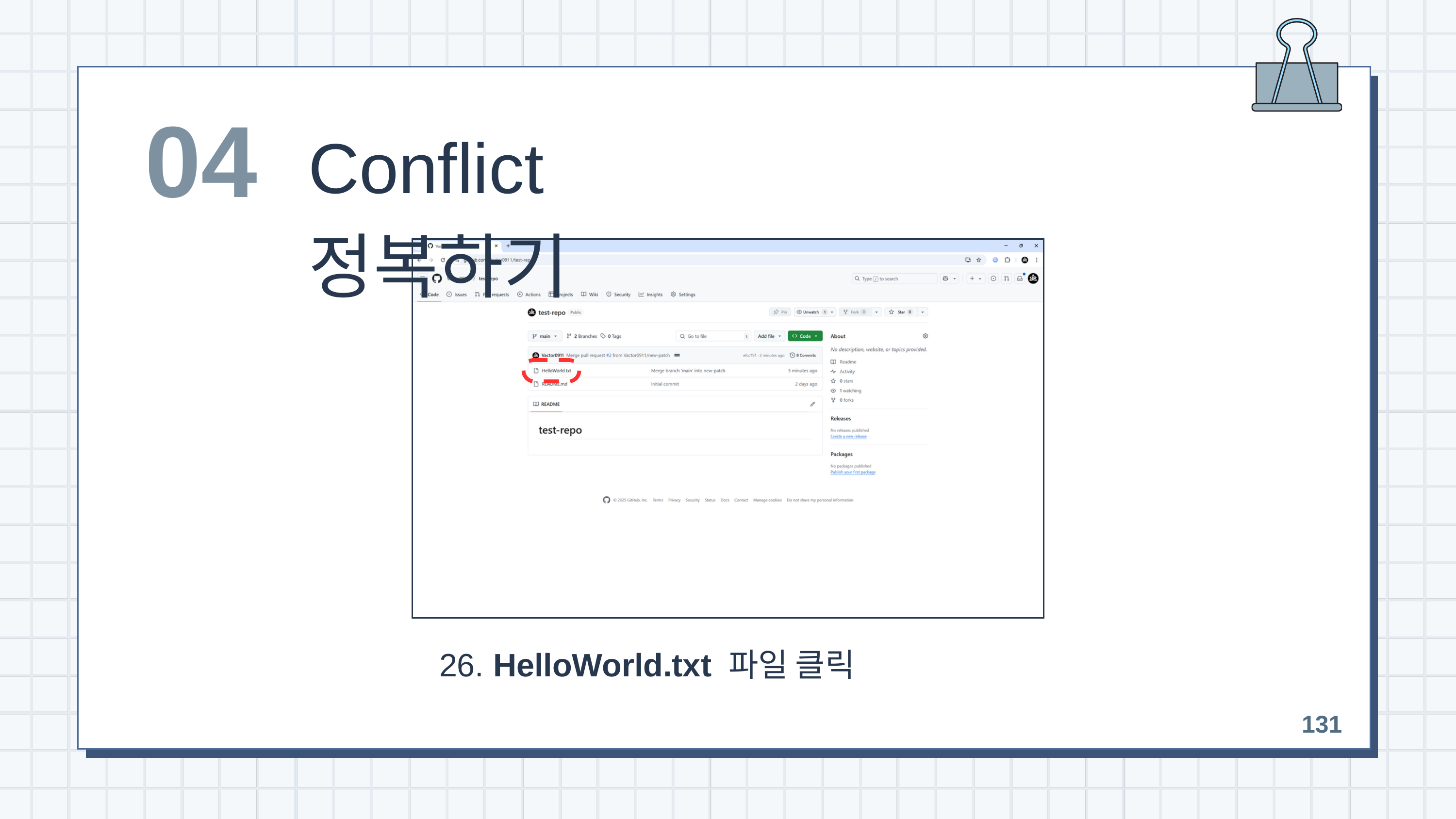

04
Conflict 정복하기

   26. HelloWorld.txt 파일 클릭
131